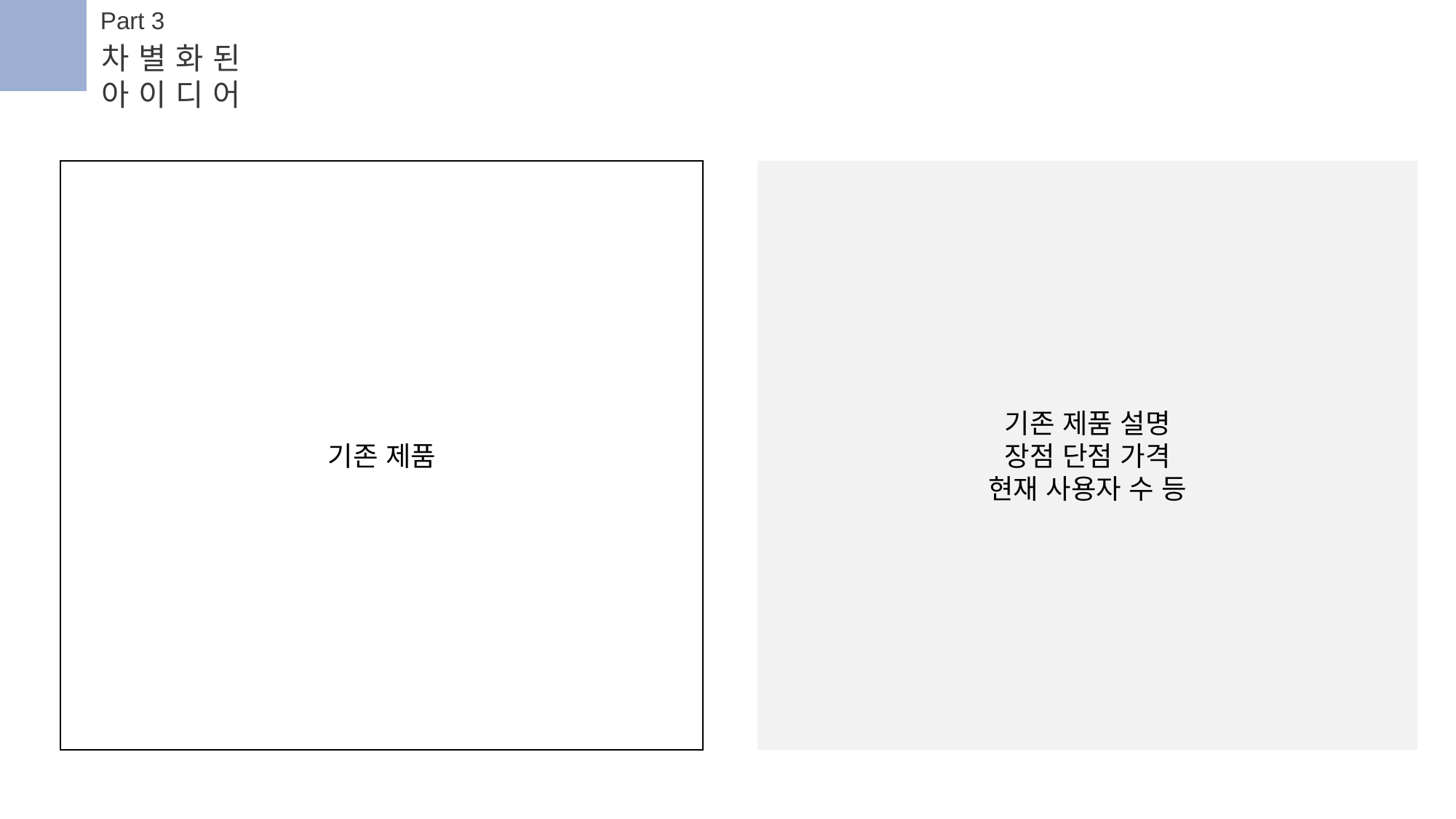

Part 3
차별화된 아이디어
기존 제품
기존 제품 설명
장점 단점 가격
현재 사용자 수 등